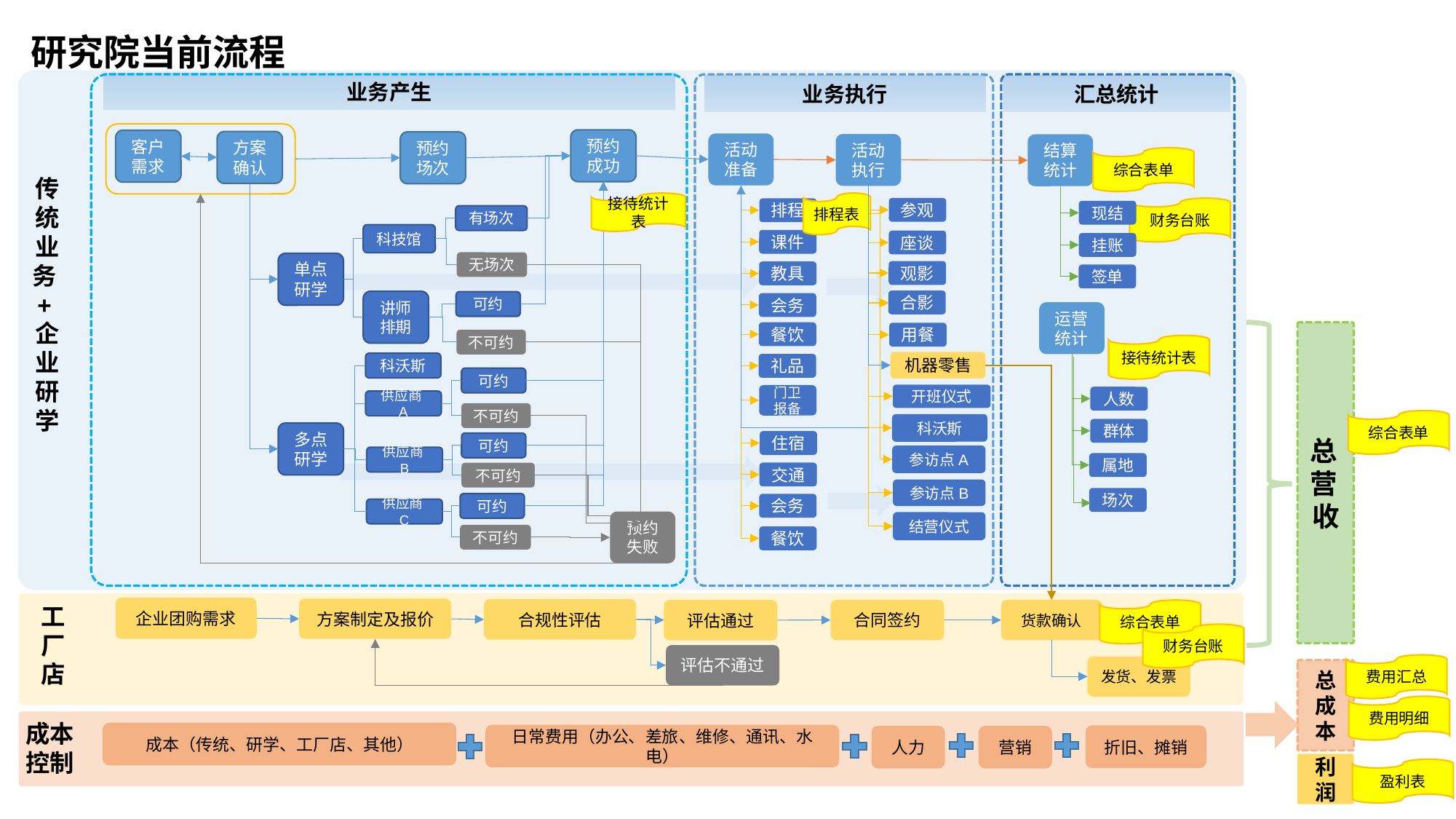

研究院当前流程

业务产生

业务执行
汇总统计

预约成功
客户需求
方案确认
预约场次
活动准备
活动执行
结算
统计
综合表单
传统业务+企业研学
接待统计表
排程表
参观
财务台账
排程
现结
有场次
科技馆
课件
座谈
挂账
无场次
单点研学
观影
教具
签单

合影
讲师
排期
可约
会务
运营统计
餐饮

总营收
用餐
不可约
接待统计表
机器零售
科沃斯
礼品
可约
开班仪式
门卫报备
人数
供应商A
不可约
综合表单
科沃斯
群体
多点研学
住宿
可约
参访点A
供应商B
属地

交通
不可约
参访点B

场次
可约
会务
供应商C
预约失败
结营仪式
不可约
餐饮

工厂店
企业团购需求
方案制定及报价
合规性评估
合同签约
货款确认
评估通过
综合表单
财务台账
评估不通过
费用汇总
发货、发票
总成本
费用明细

成本控制
成本（传统、研学、工厂店、其他）
日常费用（办公、差旅、维修、通讯、水电）
折旧、摊销
人力
营销

利润
盈利表